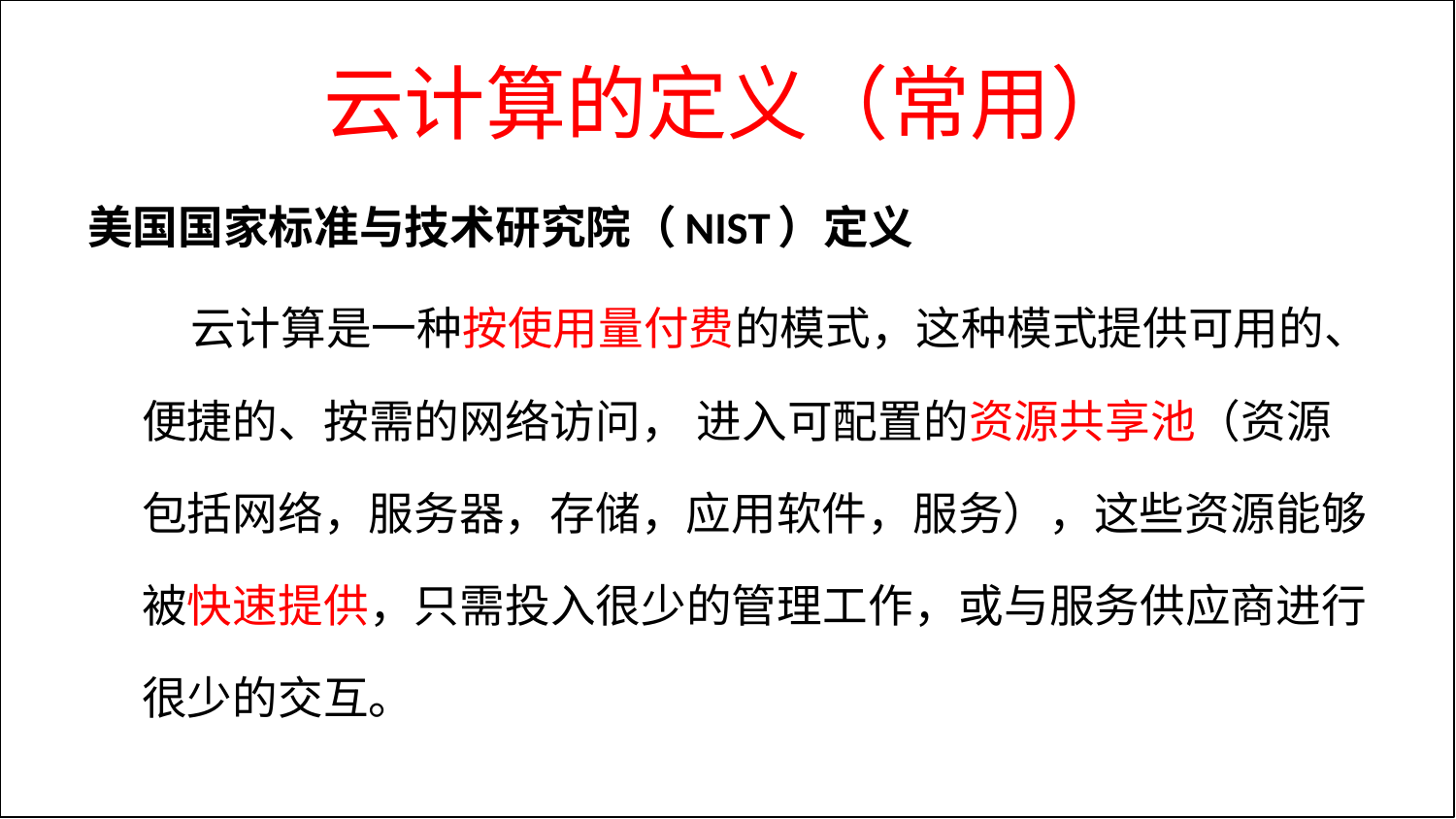

# 云计算的定义（常用）
美国国家标准与技术研究院（NIST）定义
    云计算是一种按使用量付费的模式，这种模式提供可用的、便捷的、按需的网络访问， 进入可配置的资源共享池（资源包括网络，服务器，存储，应用软件，服务），这些资源能够被快速提供，只需投入很少的管理工作，或与服务供应商进行很少的交互。